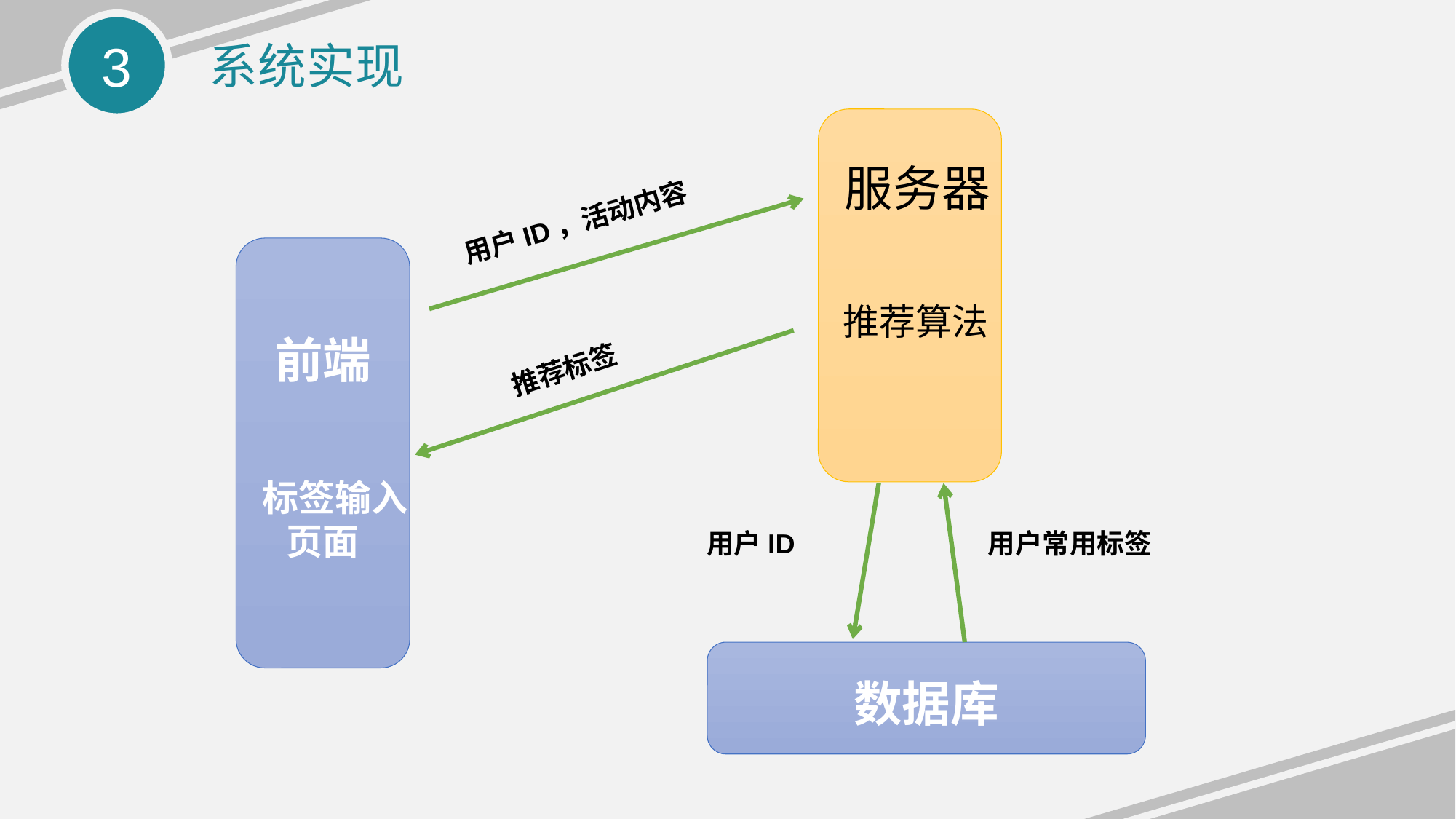

系统实现

 服务器
用户ID，活动内容

  推荐算法

   前端

 标签输入
    页面
推荐标签
用户ID
用户常用标签

     数据库